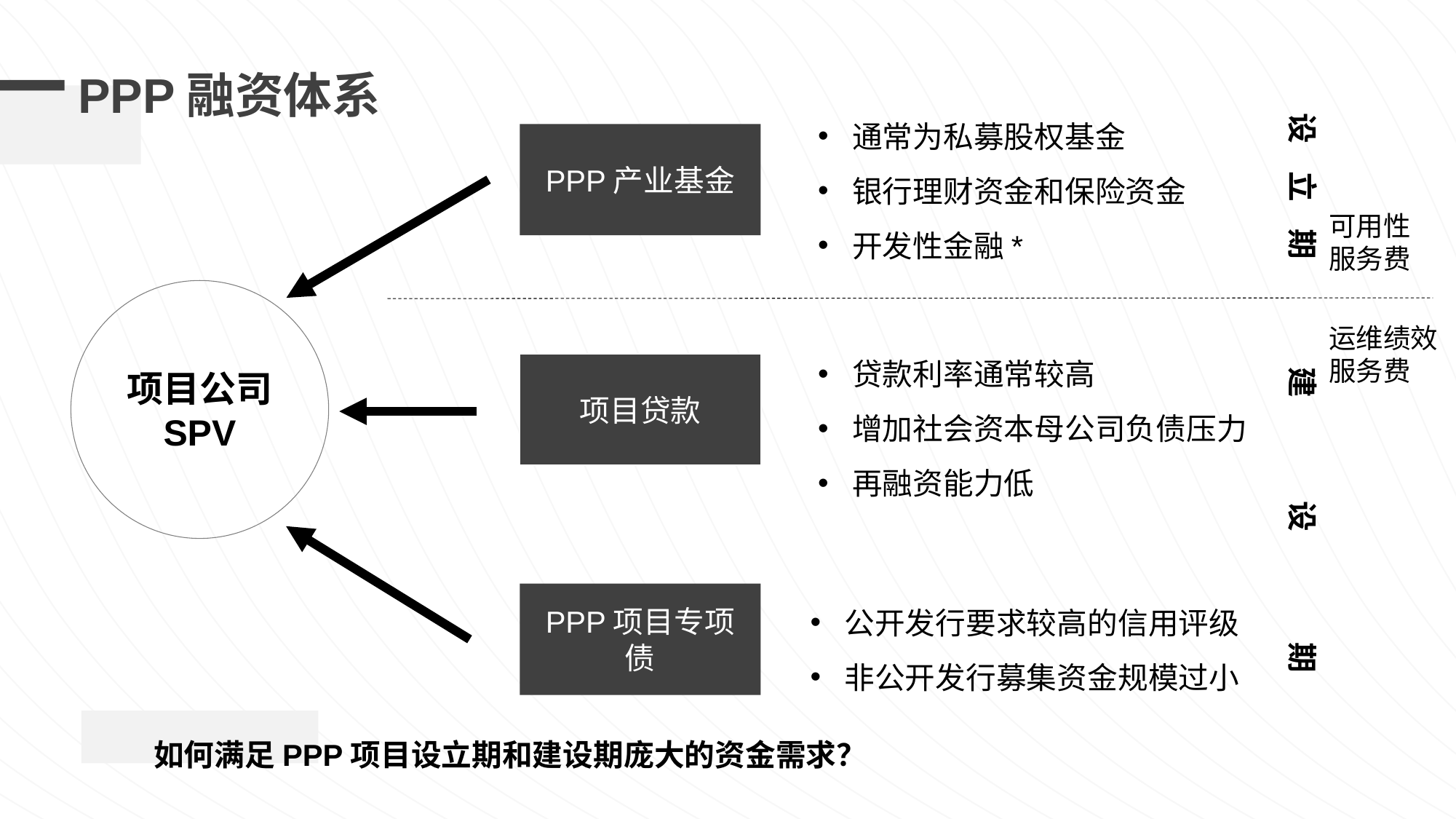

PPP融资体系
设    立    期
通常为私募股权基金
银行理财资金和保险资金
开发性金融*
PPP产业基金
可用性服务费
项目公司
SPV
建               设                期
运维绩效服务费
贷款利率通常较高
增加社会资本母公司负债压力
再融资能力低
项目贷款
公开发行要求较高的信用评级
非公开发行募集资金规模过小
PPP项目专项债

如何满足PPP项目设立期和建设期庞大的资金需求？